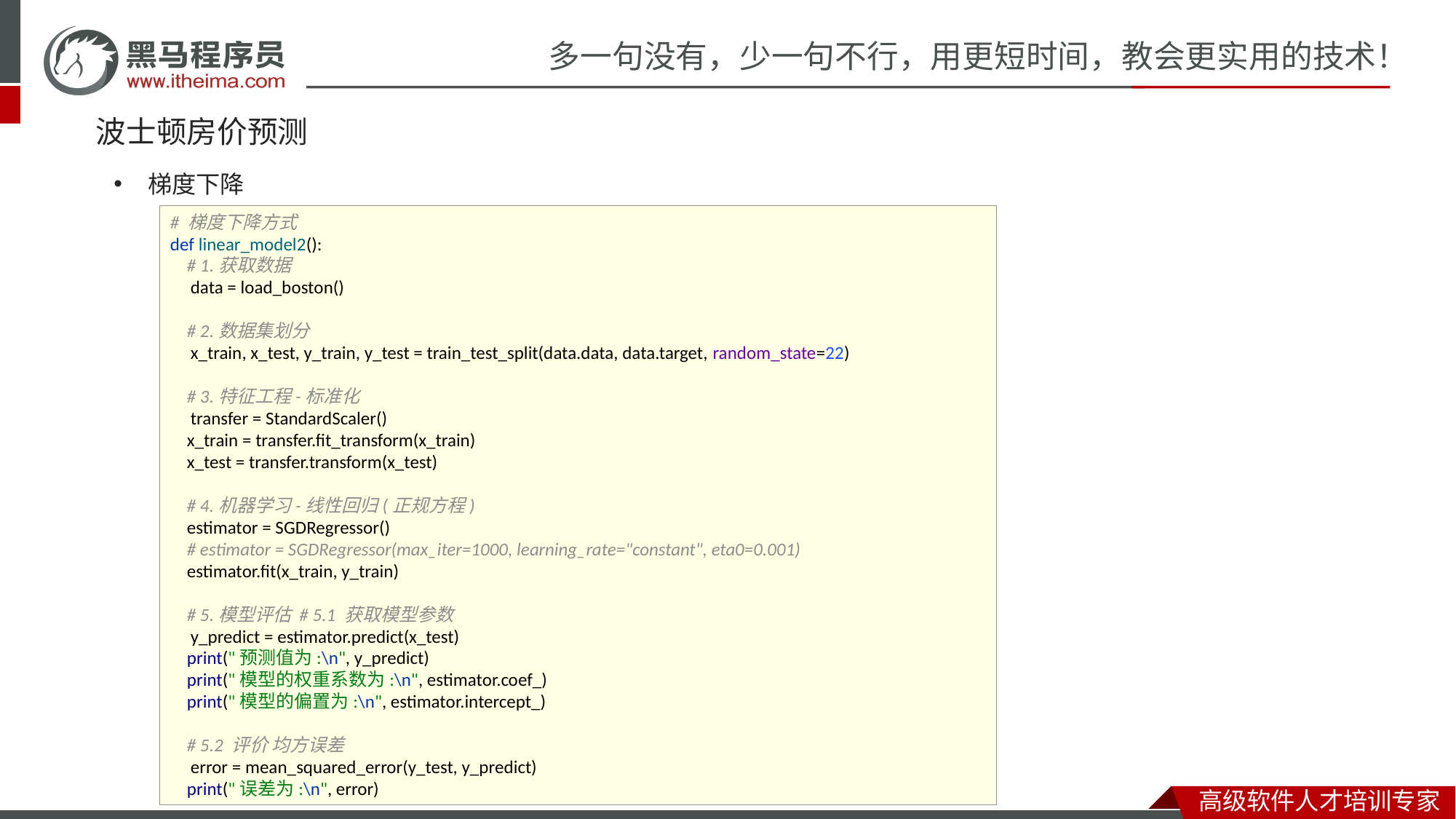

# 波士顿房价预测
梯度下降

# 梯度下降方式 def linear_model2(): # 1.获取数据 data = load_boston() # 2.数据集划分 x_train, x_test, y_train, y_test = train_test_split(data.data, data.target, random_state=22) # 3.特征工程-标准化 transfer = StandardScaler() x_train = transfer.fit_transform(x_train) x_test = transfer.transform(x_test) # 4.机器学习-线性回归(正规方程) estimator = SGDRegressor() # estimator = SGDRegressor(max_iter=1000, learning_rate="constant", eta0=0.001) estimator.fit(x_train, y_train) # 5.模型评估 # 5.1 获取模型参数 y_predict = estimator.predict(x_test) print("预测值为:\n", y_predict) print("模型的权重系数为:\n", estimator.coef_) print("模型的偏置为:\n", estimator.intercept_) # 5.2 评价 均方误差 error = mean_squared_error(y_test, y_predict) print("误差为:\n", error)